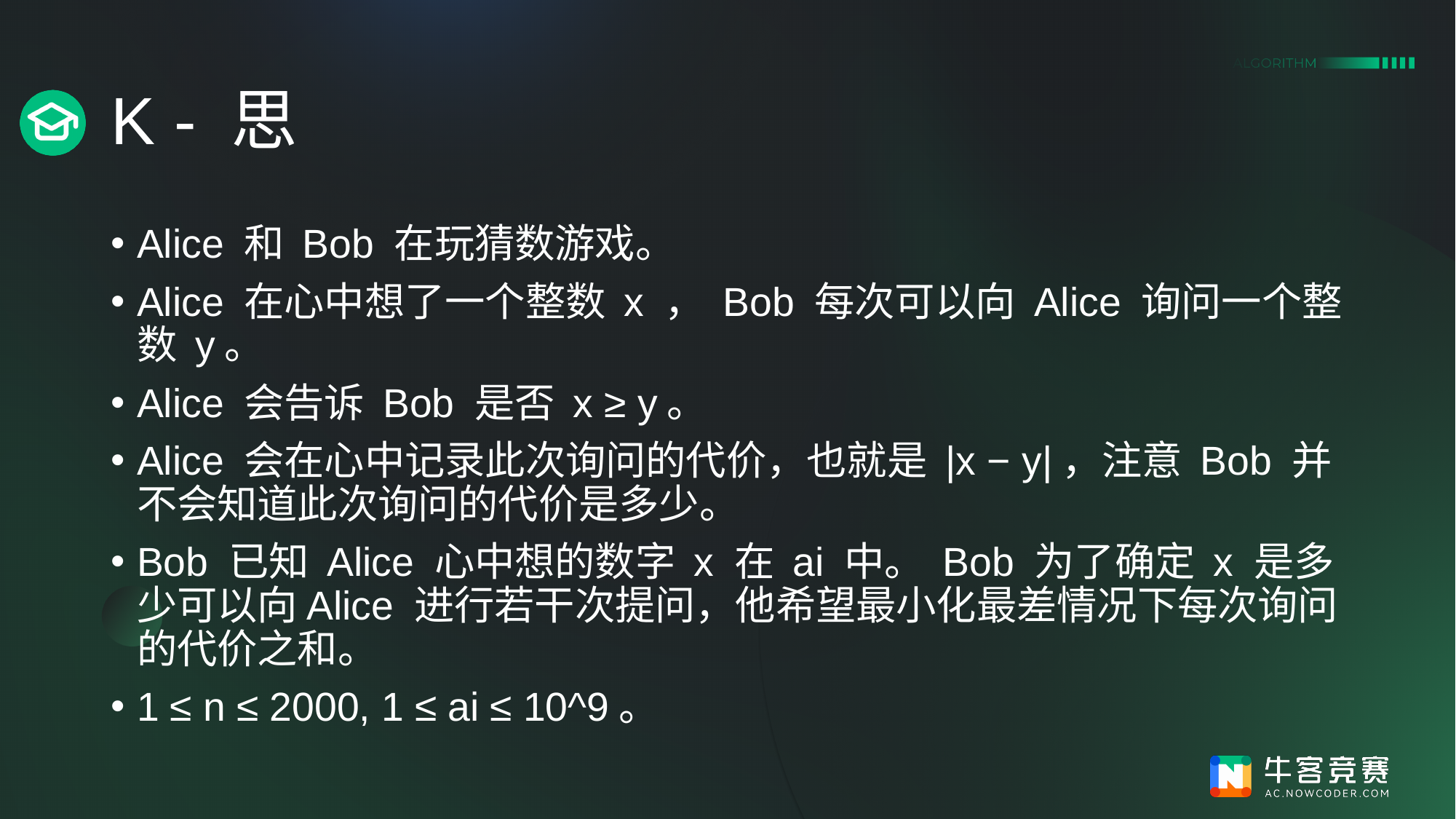

# K - 思
Alice 和 Bob 在玩猜数游戏。
Alice 在心中想了一个整数 x ， Bob 每次可以向 Alice 询问一个整数 y。
Alice 会告诉 Bob 是否 x ≥ y。
Alice 会在心中记录此次询问的代价，也就是 |x − y|，注意 Bob 并不会知道此次询问的代价是多少。
Bob 已知 Alice 心中想的数字 x 在 ai 中。 Bob 为了确定 x 是多少可以向Alice 进行若干次提问，他希望最小化最差情况下每次询问的代价之和。
1 ≤ n ≤ 2000, 1 ≤ ai ≤ 10^9。